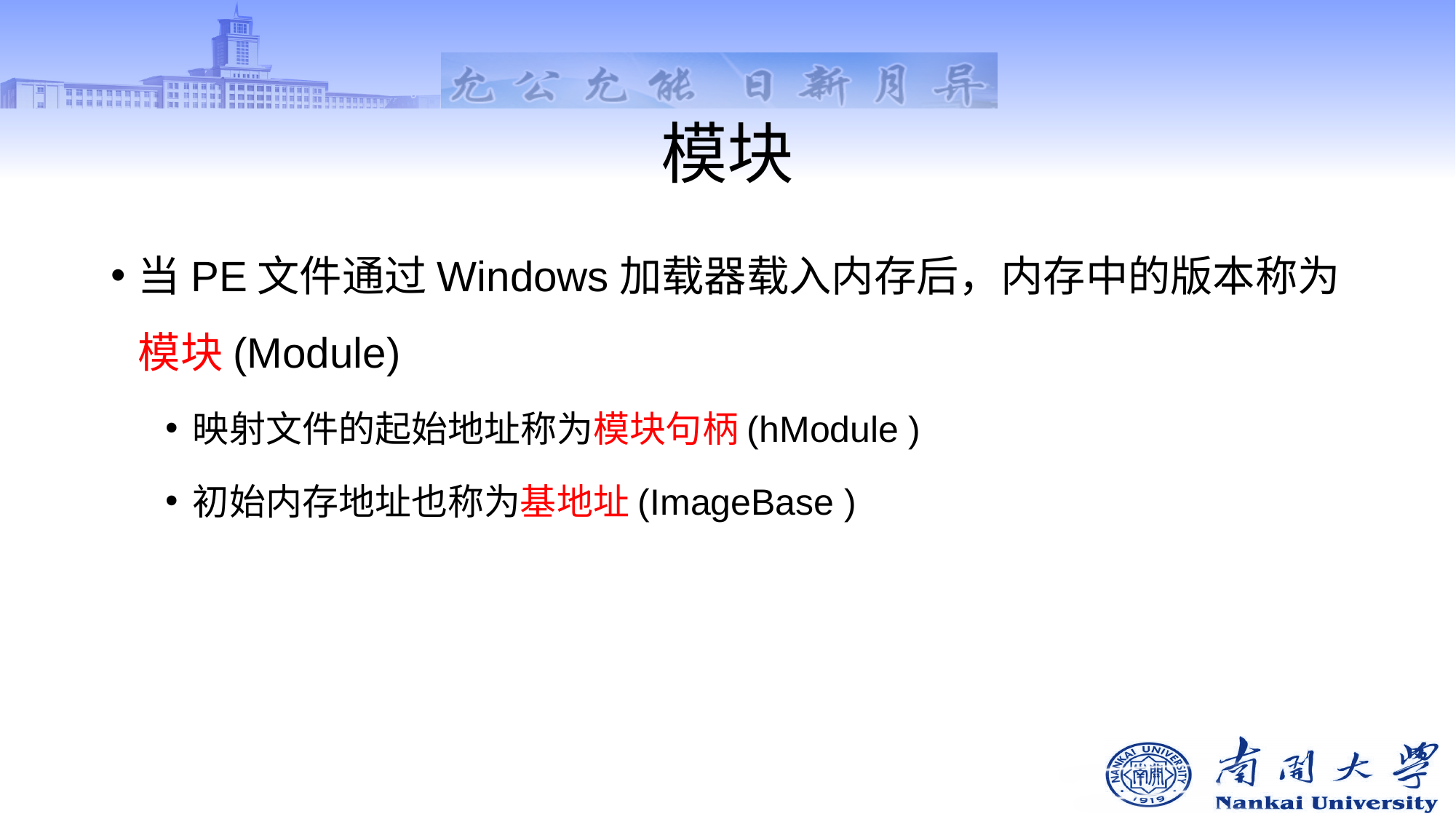

# 模块
当PE文件通过Windows加载器载入内存后，内存中的版本称为模块(Module)
映射文件的起始地址称为模块句柄(hModule )
初始内存地址也称为基地址(ImageBase )